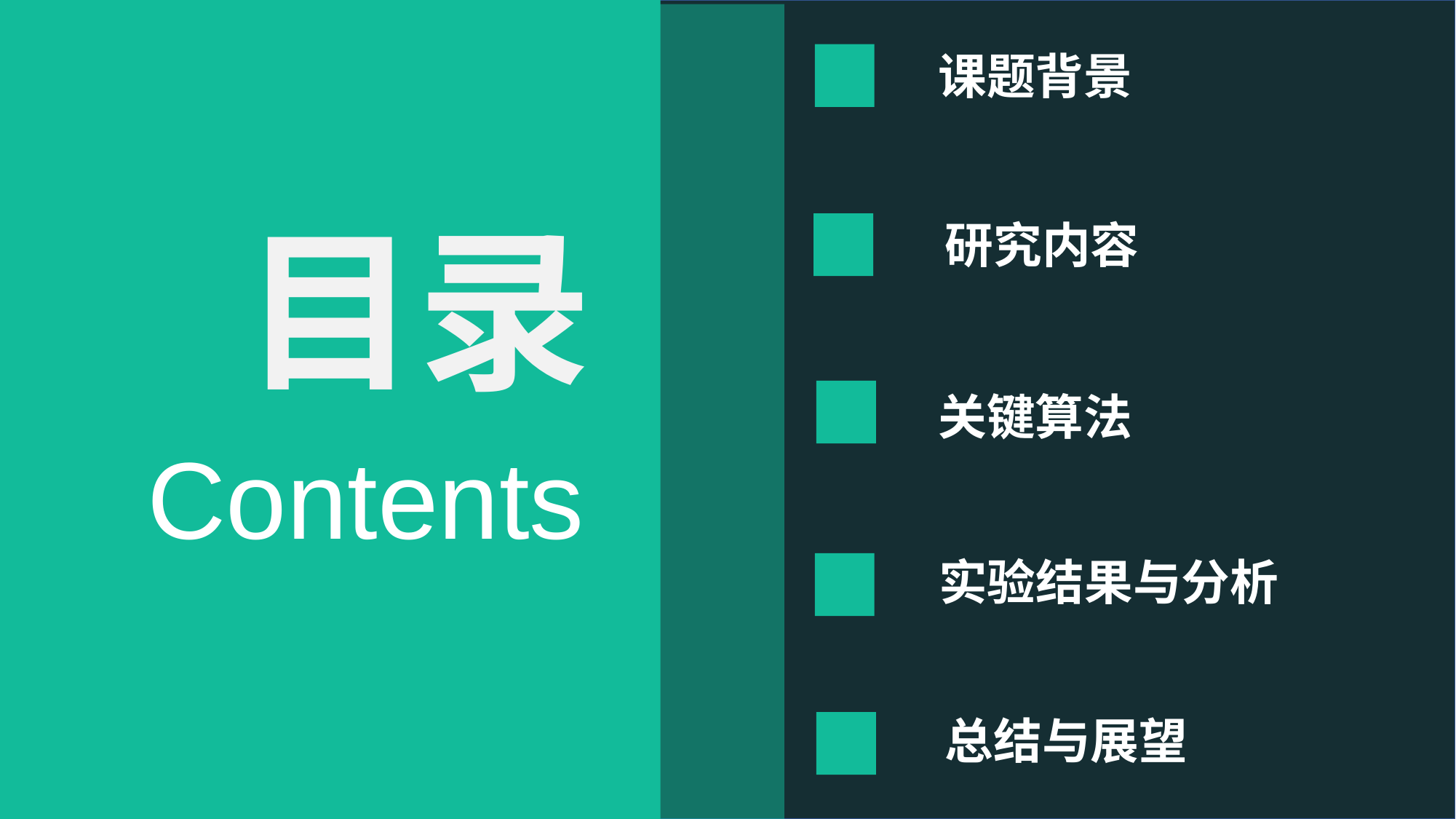

课题背景

目录
Contents
研究内容

关键算法
实验结果与分析

总结与展望